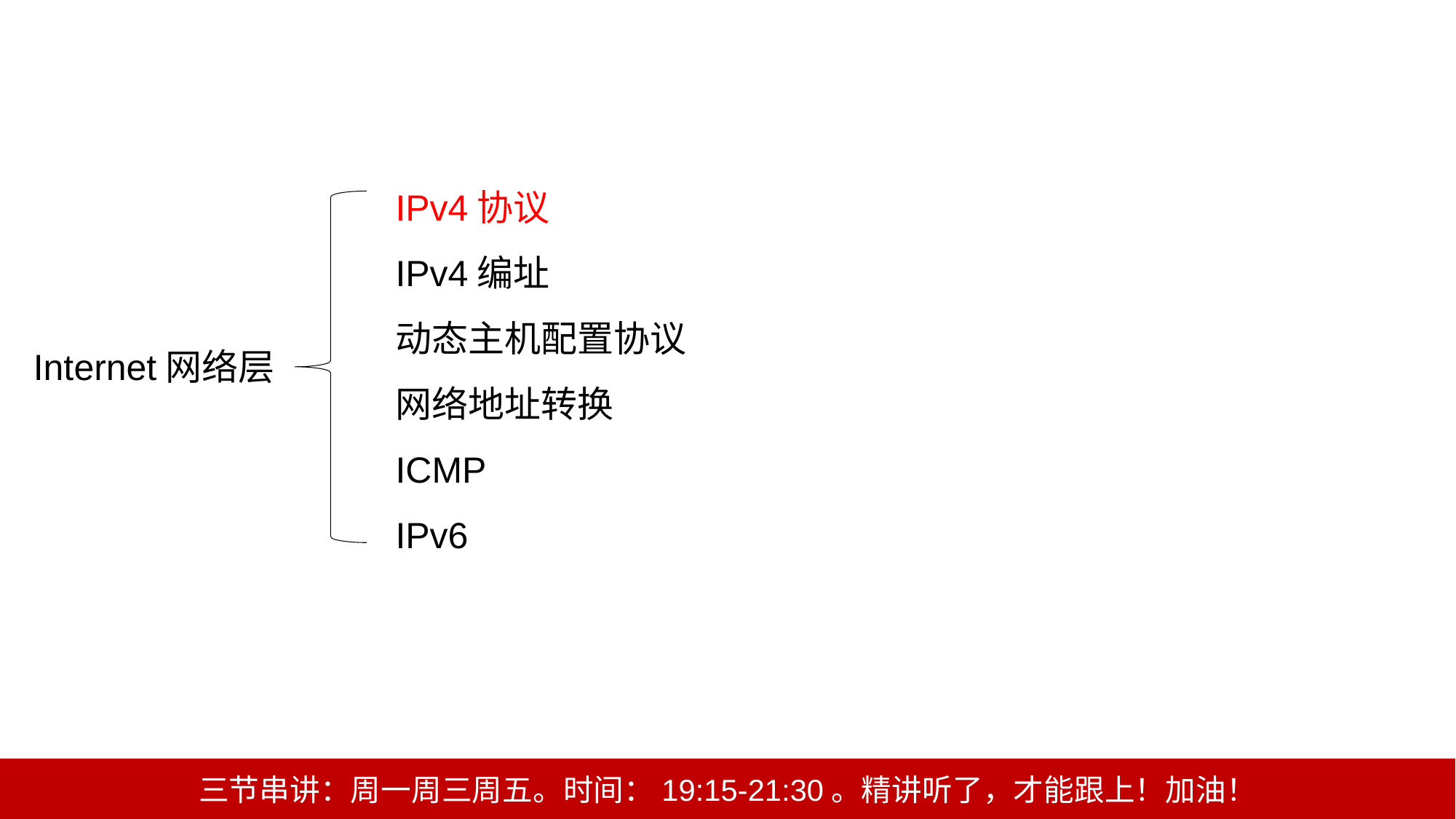

IPv4协议
IPv4编址
动态主机配置协议
网络地址转换
ICMP
IPv6

Internet网络层
三节串讲：周一周三周五。时间：19:15-21:30。精讲听了，才能跟上！加油！